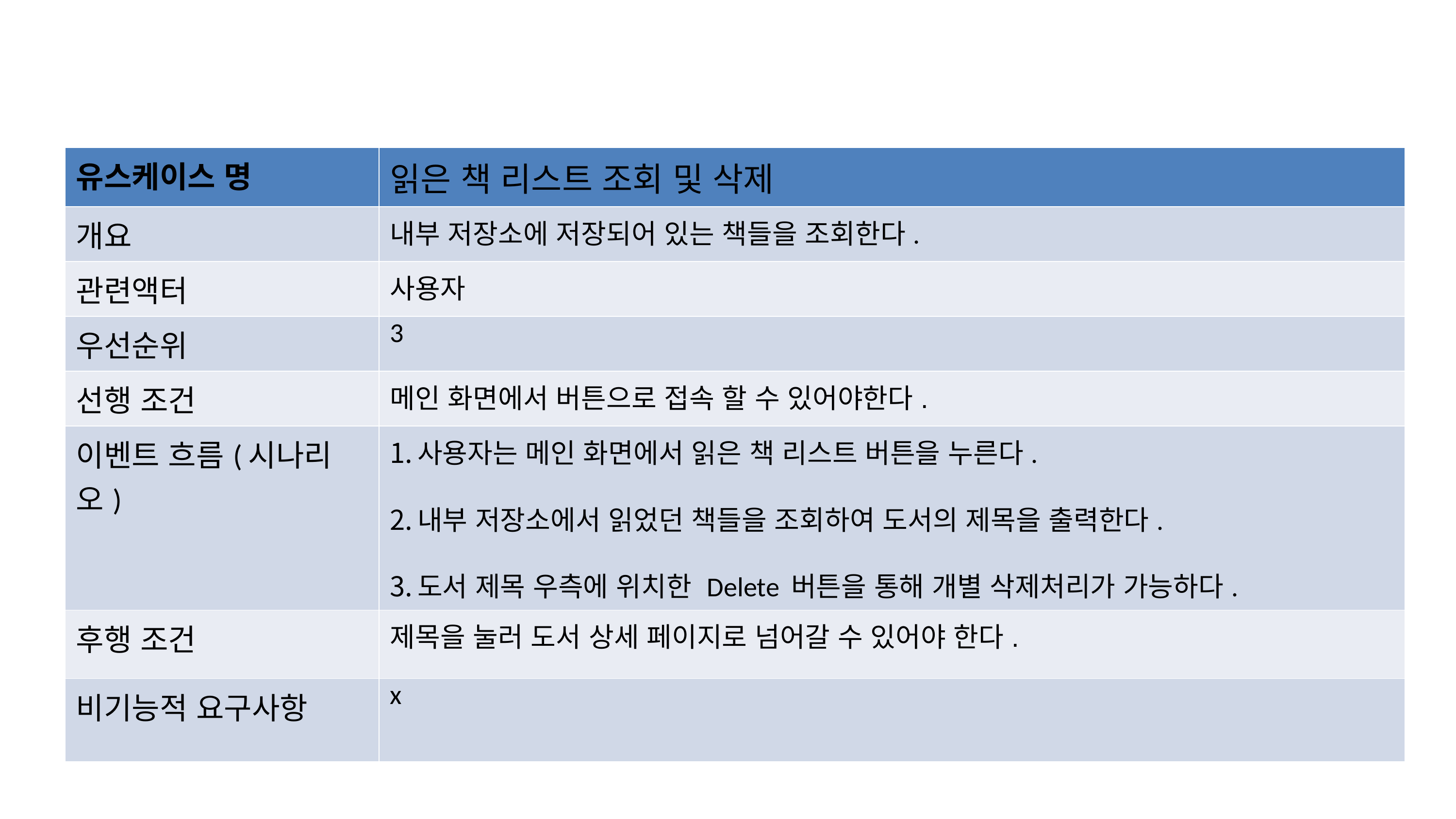

| 유스케이스 명 | 읽은 책 리스트 조회 및 삭제 |
| --- | --- |
| 개요 | 내부 저장소에 저장되어 있는 책들을 조회한다. |
| 관련액터 | 사용자 |
| 우선순위 | 3 |
| 선행 조건 | 메인 화면에서 버튼으로 접속 할 수 있어야한다. |
| 이벤트 흐름(시나리오) | 사용자는 메인 화면에서 읽은 책 리스트 버튼을 누른다. 내부 저장소에서 읽었던 책들을 조회하여 도서의 제목을 출력한다. 도서 제목 우측에 위치한 Delete 버튼을 통해 개별 삭제처리가 가능하다. |
| 후행 조건 | 제목을 눌러 도서 상세 페이지로 넘어갈 수 있어야 한다. |
| 비기능적 요구사항 | x |